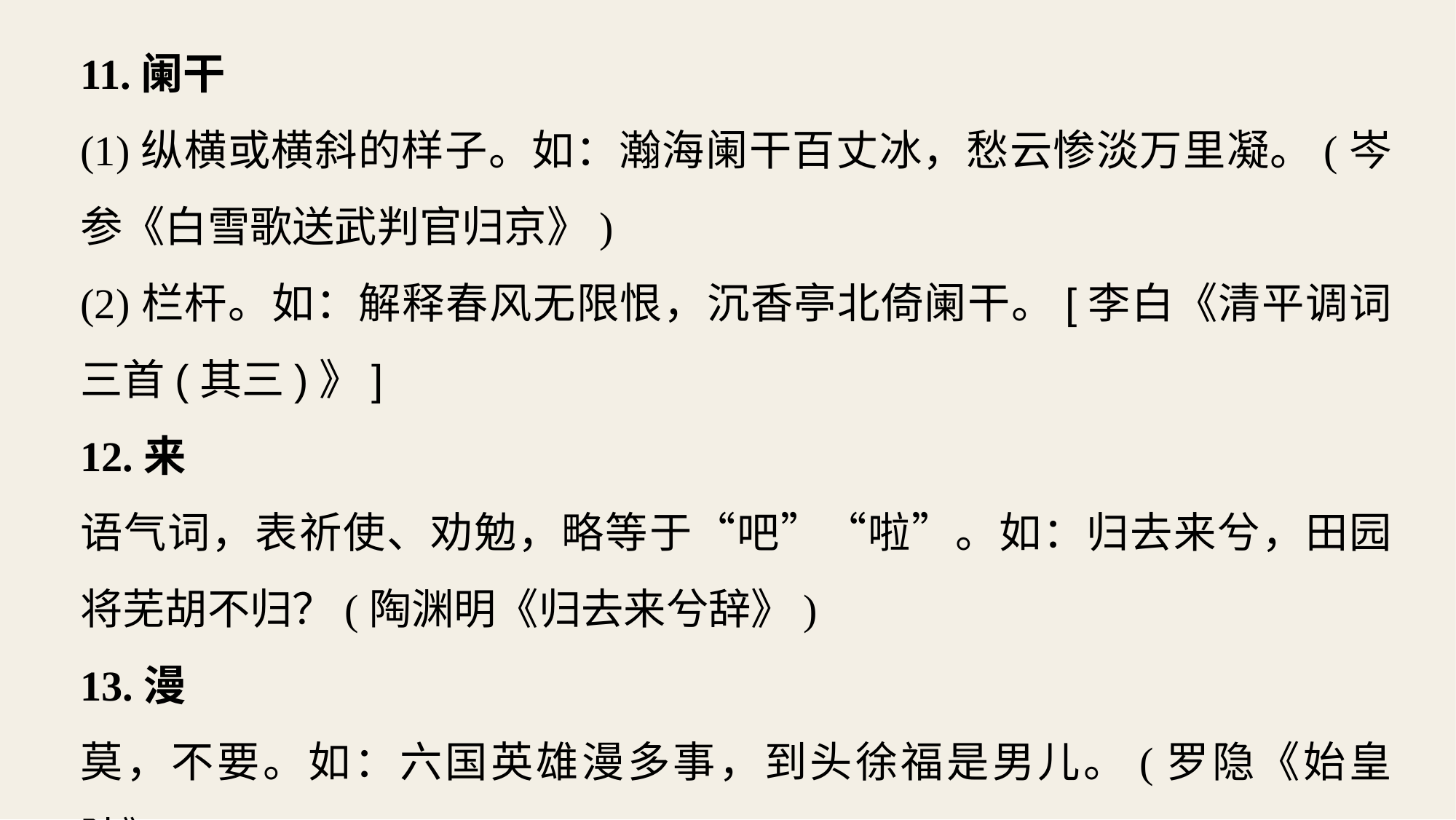

11.阑干
(1)纵横或横斜的样子。如：瀚海阑干百丈冰，愁云惨淡万里凝。(岑参《白雪歌送武判官归京》)
(2)栏杆。如：解释春风无限恨，沉香亭北倚阑干。[李白《清平调词三首(其三)》]
12.来
语气词，表祈使、劝勉，略等于“吧”“啦”。如：归去来兮，田园将芜胡不归？(陶渊明《归去来兮辞》)
13.漫
莫，不要。如：六国英雄漫多事，到头徐福是男儿。(罗隐《始皇陵》)